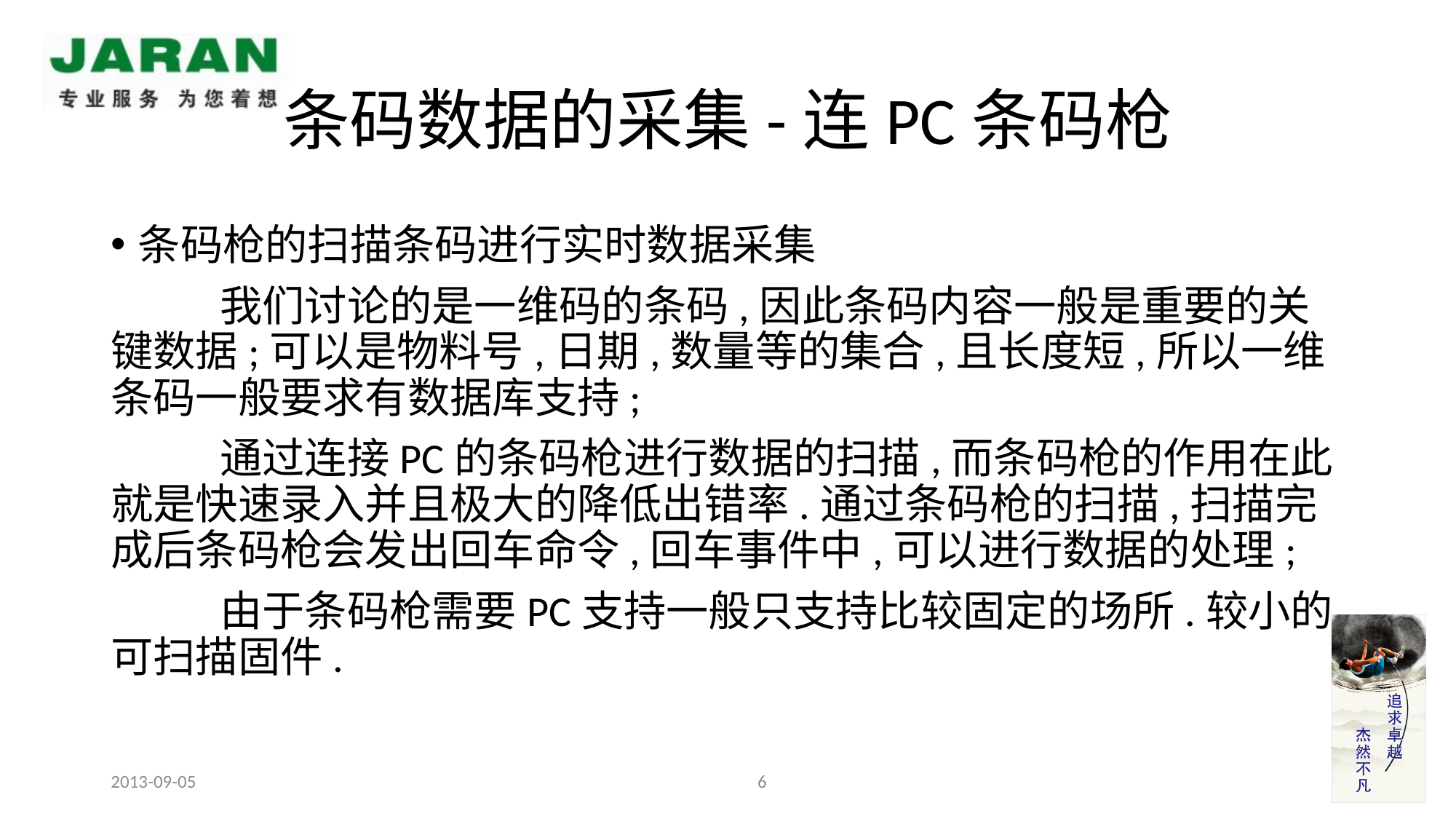

# 条码数据的采集-连PC条码枪
条码枪的扫描条码进行实时数据采集
	我们讨论的是一维码的条码,因此条码内容一般是重要的关键数据;可以是物料号,日期,数量等的集合,且长度短,所以一维条码一般要求有数据库支持;
	通过连接PC的条码枪进行数据的扫描,而条码枪的作用在此就是快速录入并且极大的降低出错率.通过条码枪的扫描,扫描完成后条码枪会发出回车命令,回车事件中,可以进行数据的处理;
	由于条码枪需要PC支持一般只支持比较固定的场所.较小的可扫描固件.
6
2013-09-05